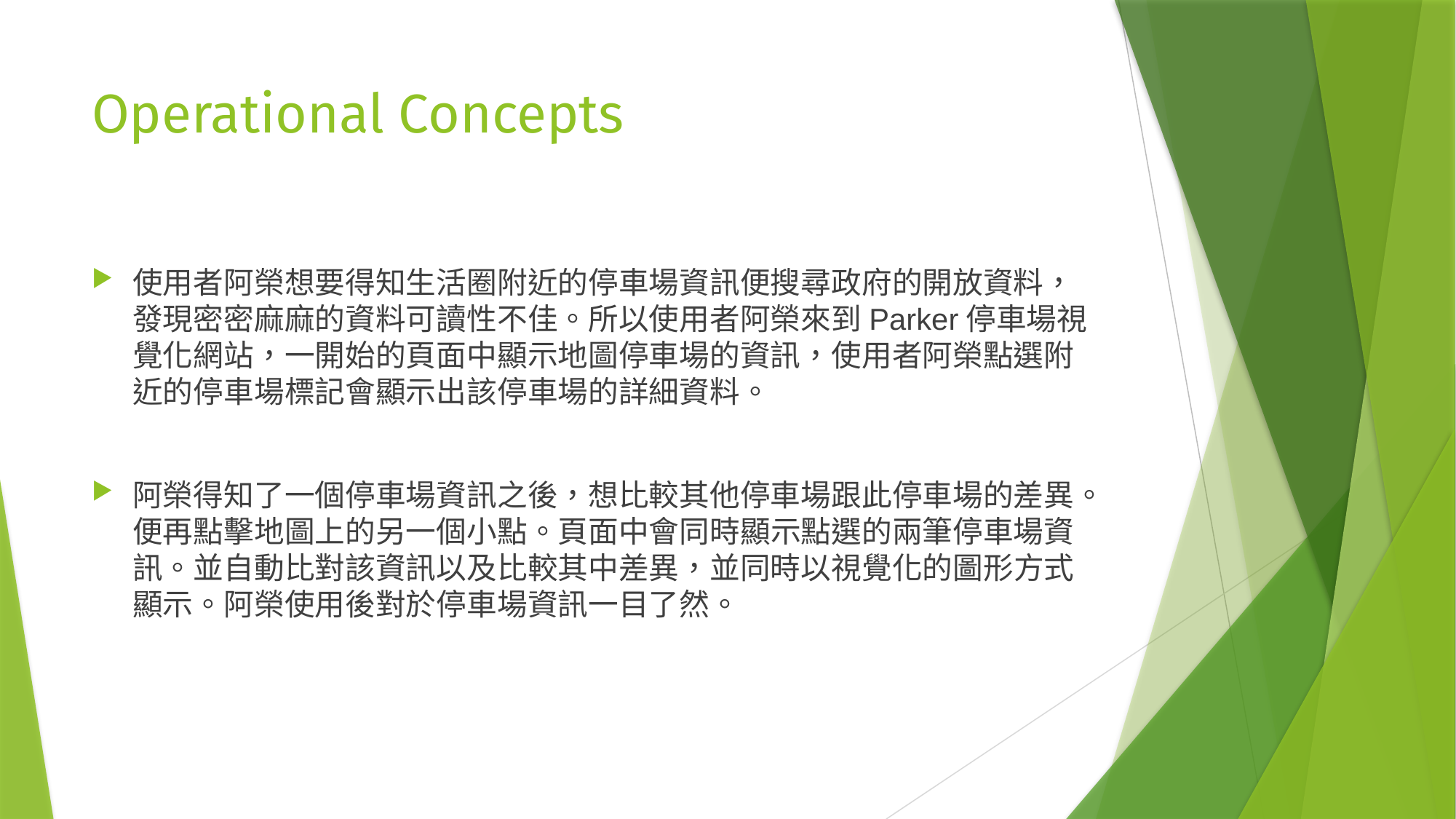

# Operational Concepts
使用者阿榮想要得知生活圈附近的停車場資訊便搜尋政府的開放資料，發現密密麻麻的資料可讀性不佳。所以使用者阿榮來到Parker停車場視覺化網站，一開始的頁面中顯示地圖停車場的資訊，使用者阿榮點選附近的停車場標記會顯示出該停車場的詳細資料。

阿榮得知了一個停車場資訊之後，想比較其他停車場跟此停車場的差異。便再點擊地圖上的另一個小點。頁面中會同時顯示點選的兩筆停車場資訊。並自動比對該資訊以及比較其中差異，並同時以視覺化的圖形方式顯示。阿榮使用後對於停車場資訊一目了然。